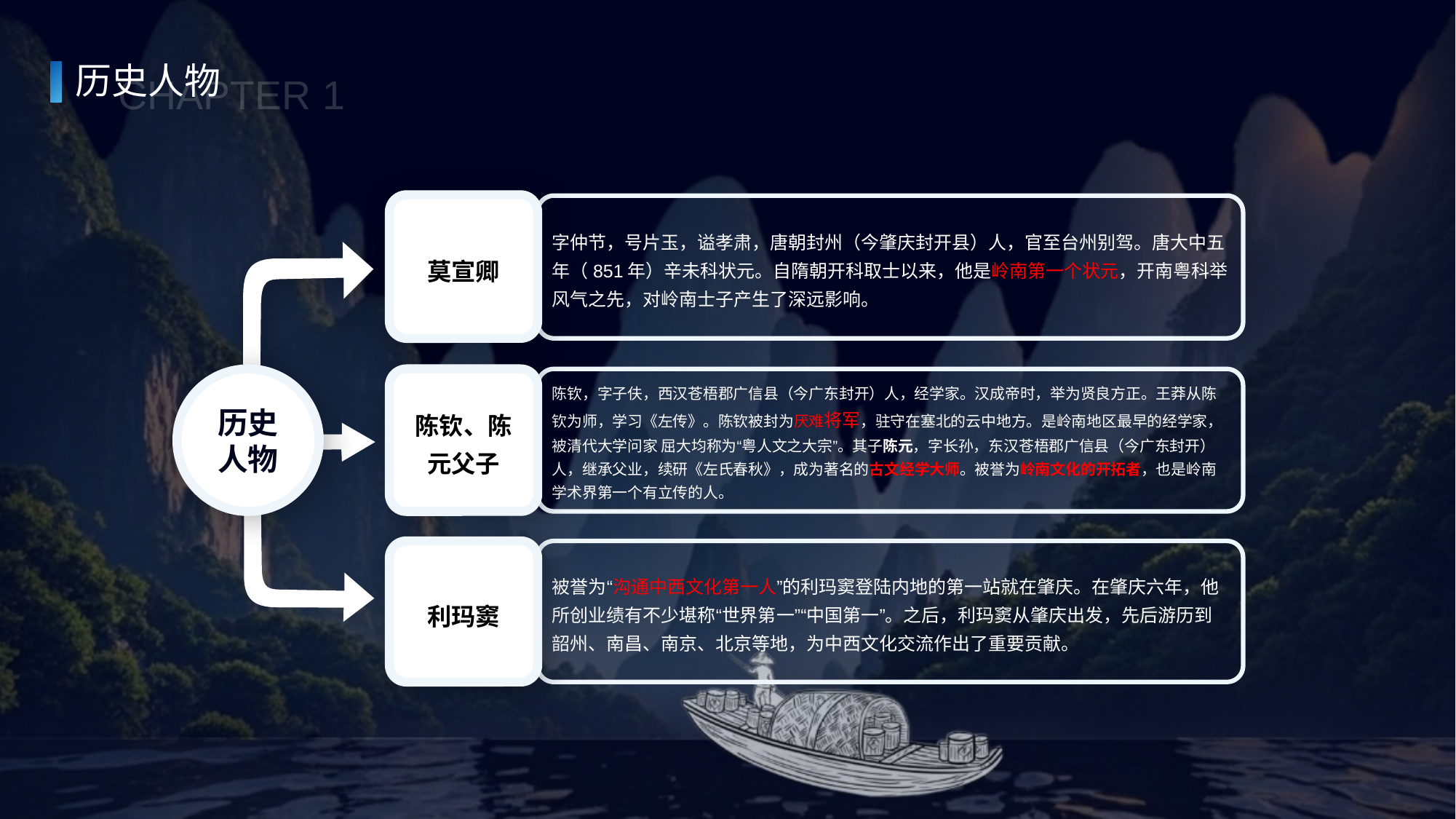

历史人物

CHAPTER 1
莫宣卿
字仲节，号片玉，谥孝肃，唐朝封州（今肇庆封开县）人，官至台州别驾。唐大中五年（851年）辛未科状元。自隋朝开科取士以来，他是岭南第一个状元，开南粤科举风气之先，对岭南士子产生了深远影响。

历史人物
陈钦、陈元父子
陈钦，字子伕，西汉苍梧郡广信县（今广东封开）人，经学家。汉成帝时，举为贤良方正。王莽从陈钦为师，学习《左传》。陈钦被封为厌难将军，驻守在塞北的云中地方。是岭南地区最早的经学家，被清代大学问家	屈大均称为“粤人文之大宗”。其子陈元，字长孙，东汉苍梧郡广信县（今广东封开）人，继承父业，续研《左氏春秋》，成为著名的古文经学大师。被誉为岭南文化的开拓者，也是岭南学术界第一个有立传的人。

利玛窦
被誉为“沟通中西文化第一人”的利玛窦登陆内地的第一站就在肇庆。在肇庆六年，他所创业绩有不少堪称“世界第一”“中国第一”。之后，利玛窦从肇庆出发，先后游历到韶州、南昌、南京、北京等地，为中西文化交流作出了重要贡献。